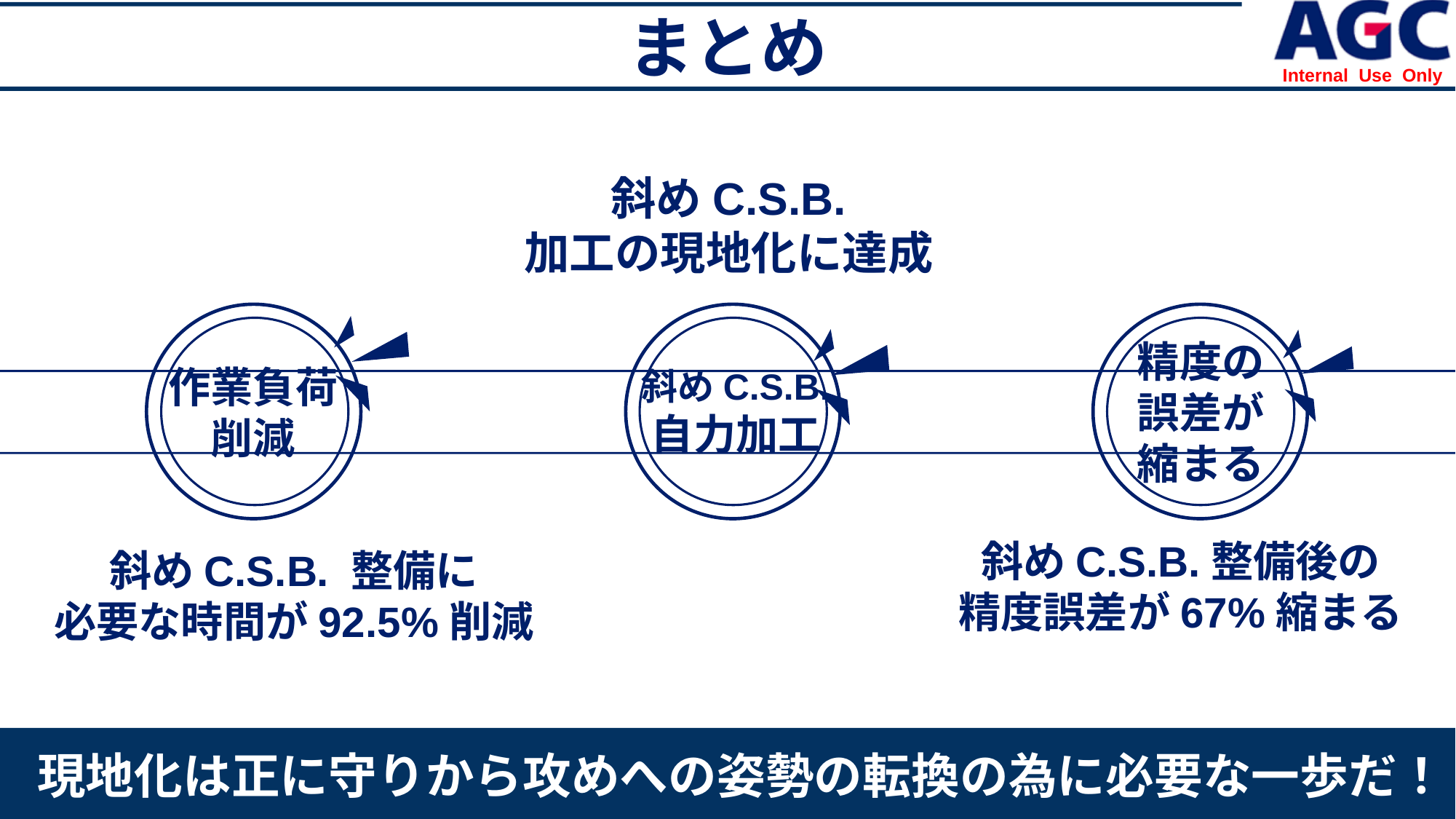

まとめ

斜めC.S.B.
加工の現地化に達成

精度の
誤差が
縮まる

作業負荷
削減
斜めC.S.B.
自力加工

斜めC.S.B.整備後の
精度誤差が67%縮まる
斜めC.S.B. 整備に
必要な時間が92.5%削減

現地化は正に守りから攻めへの姿勢の転換の為に必要な一歩だ！